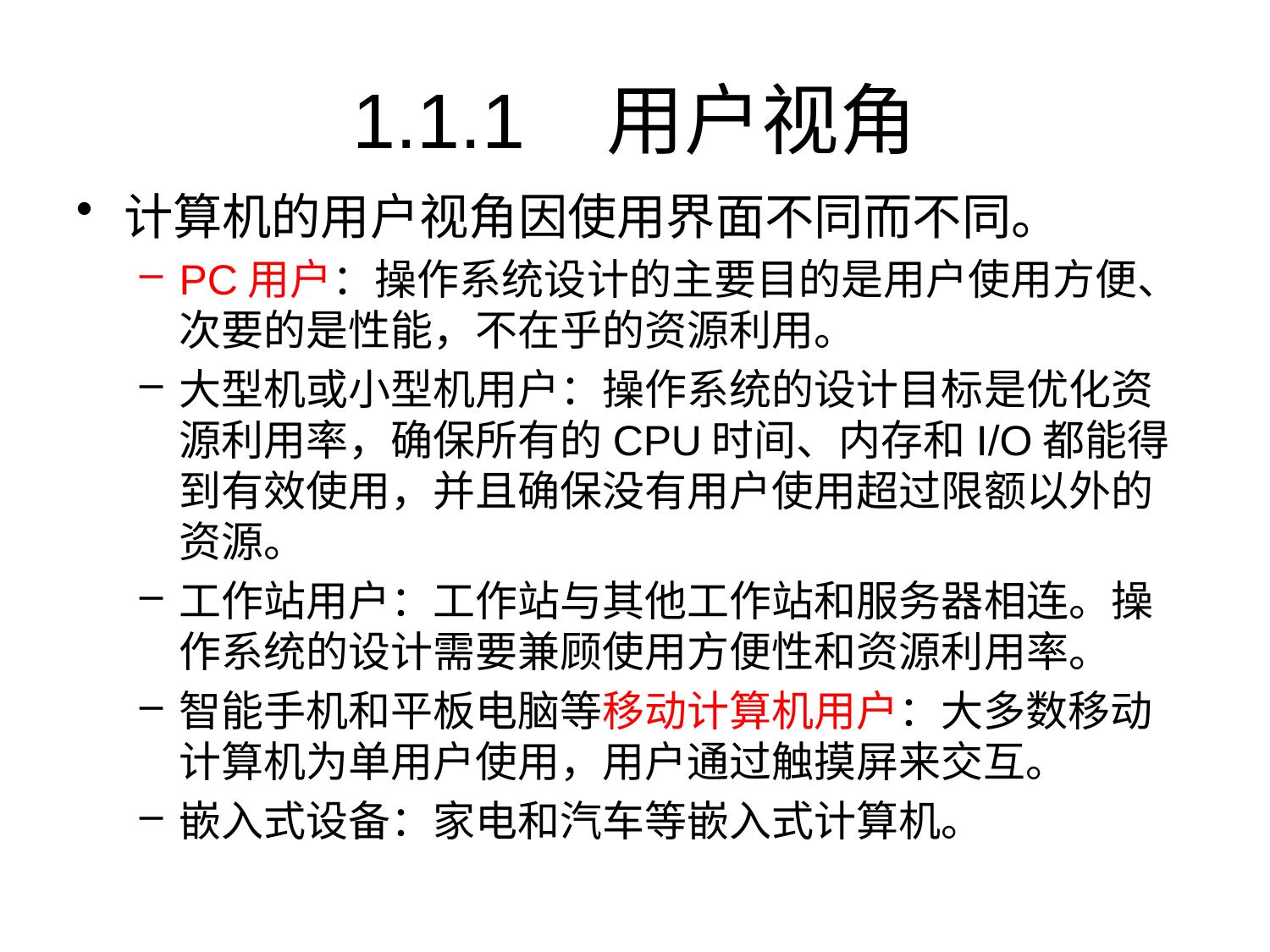

# 1.1.1	用户视角
计算机的用户视角因使用界面不同而不同。
PC用户：操作系统设计的主要目的是用户使用方便、次要的是性能，不在乎的资源利用。
大型机或小型机用户：操作系统的设计目标是优化资源利用率，确保所有的CPU时间、内存和I/O都能得到有效使用，并且确保没有用户使用超过限额以外的资源。
工作站用户：工作站与其他工作站和服务器相连。操作系统的设计需要兼顾使用方便性和资源利用率。
智能手机和平板电脑等移动计算机用户：大多数移动计算机为单用户使用，用户通过触摸屏来交互。
嵌入式设备：家电和汽车等嵌入式计算机。